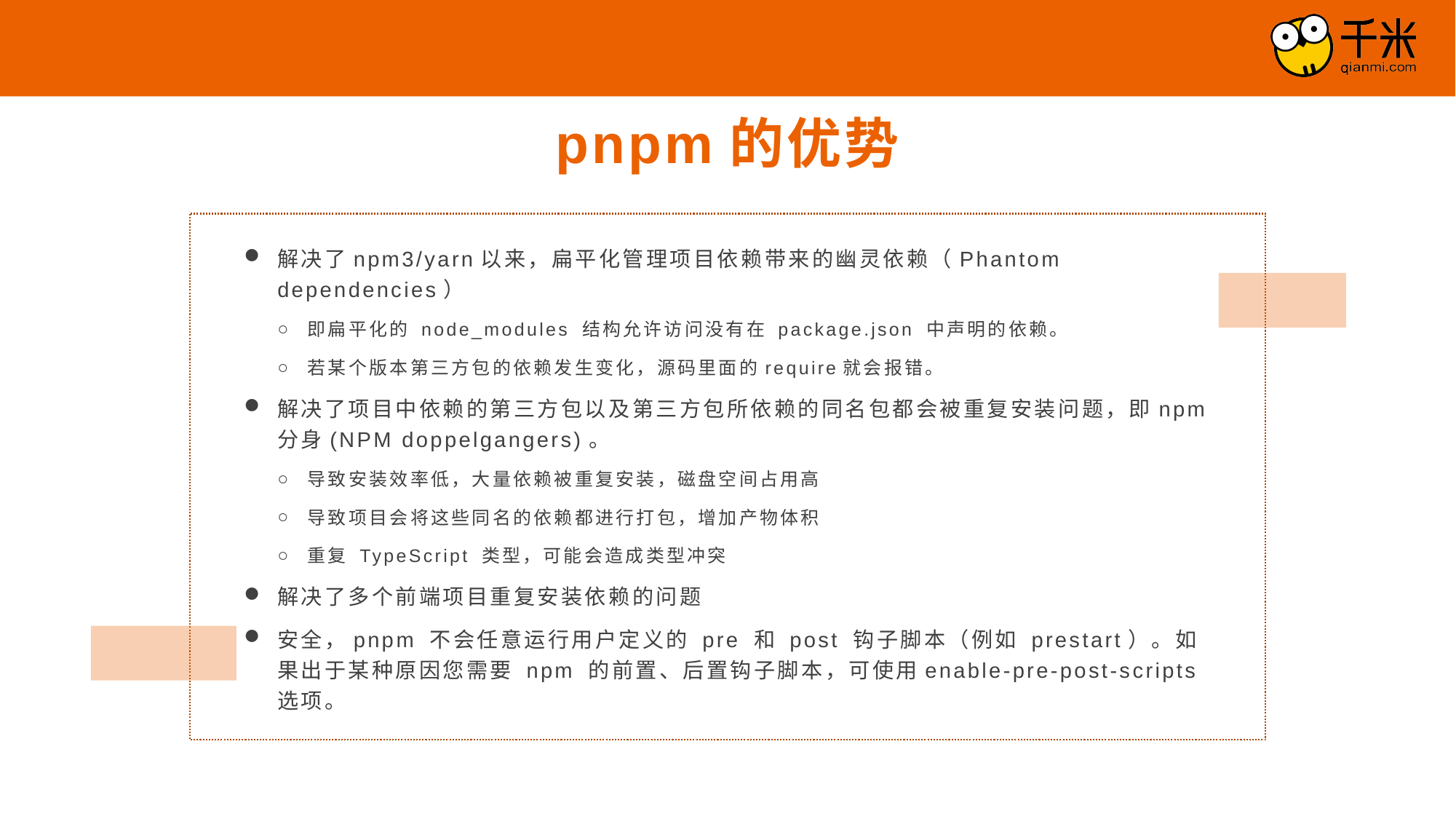

pnpm的优势

解决了npm3/yarn以来，扁平化管理项目依赖带来的幽灵依赖（Phantom dependencies）
即扁平化的 node_modules 结构允许访问没有在 package.json 中声明的依赖。
若某个版本第三方包的依赖发生变化，源码里面的require就会报错。
解决了项目中依赖的第三方包以及第三方包所依赖的同名包都会被重复安装问题，即npm分身(NPM doppelgangers)。
导致安装效率低，大量依赖被重复安装，磁盘空间占用高
导致项目会将这些同名的依赖都进行打包，增加产物体积
重复 TypeScript 类型，可能会造成类型冲突
解决了多个前端项目重复安装依赖的问题
安全，pnpm 不会任意运行用户定义的 pre 和 post 钩子脚本（例如 prestart）。如果出于某种原因您需要 npm 的前置、后置钩子脚本，可使用enable-pre-post-scripts 选项。